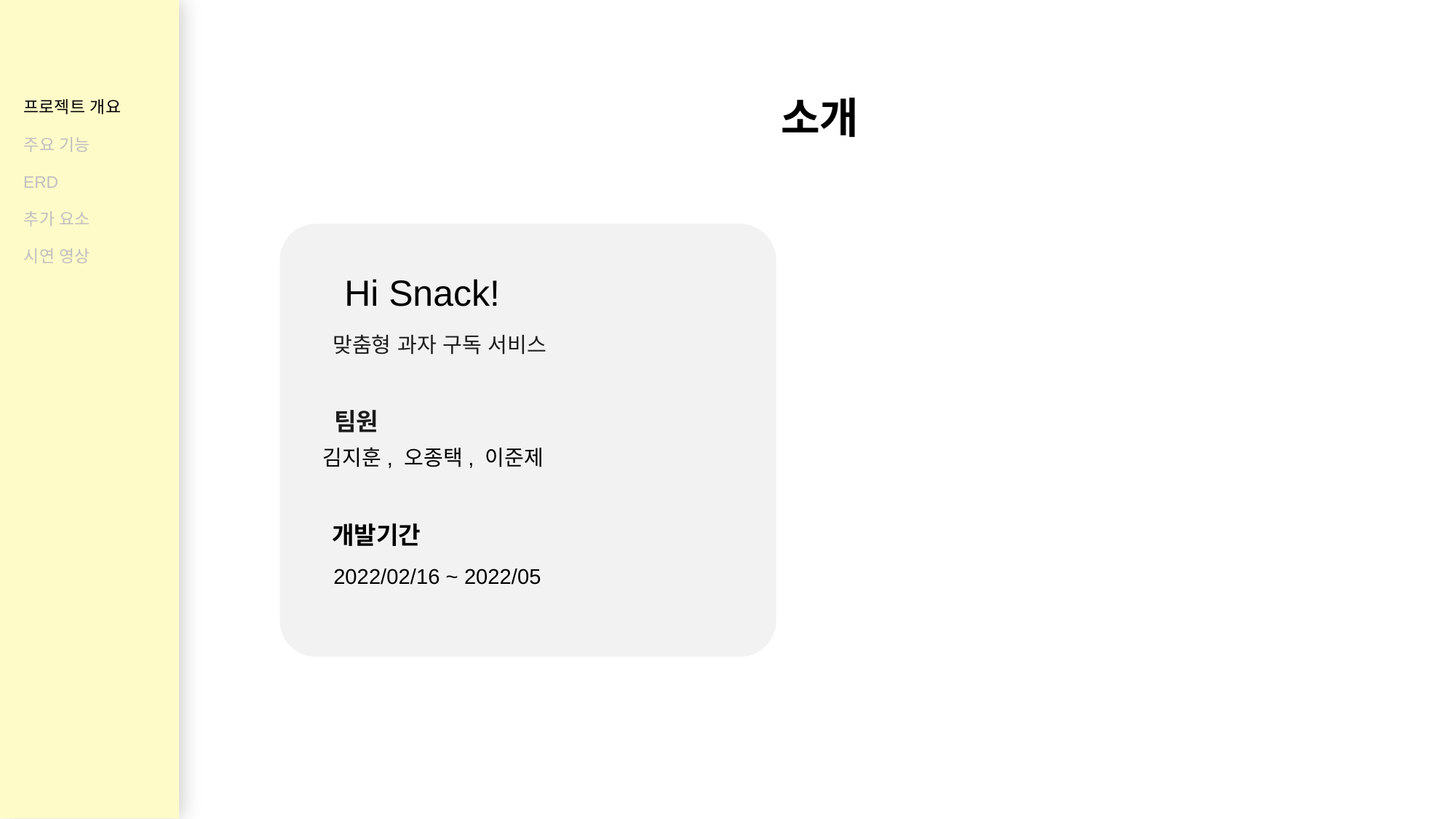

# 소개

Hi Snack!
맞춤형 과자 구독 서비스
팀원
김지훈, 오종택, 이준제
개발기간
2022/02/16 ~ 2022/05